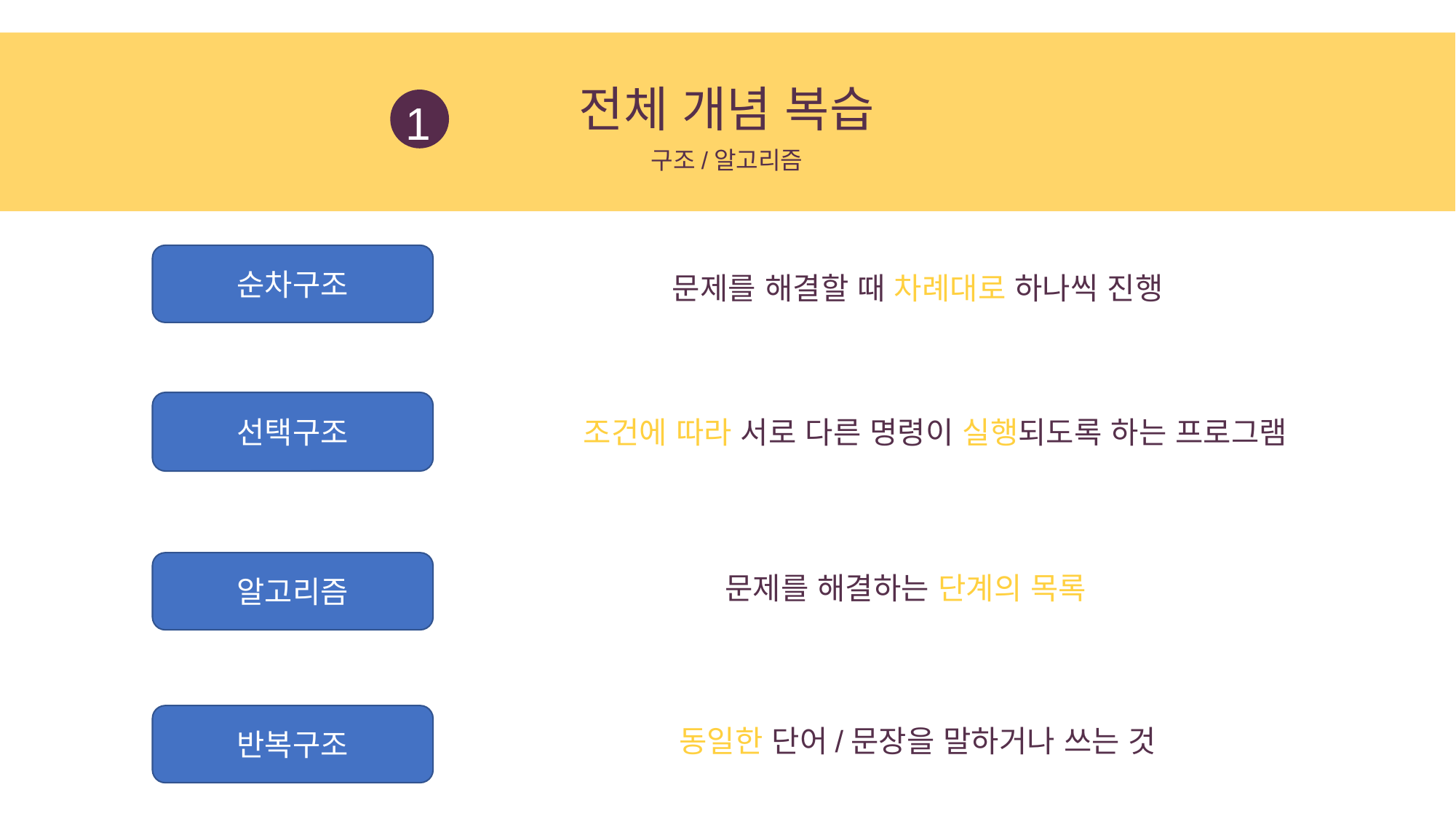

전체 개념 복습

1
구조/알고리즘
순차구조
문제를 해결할 때 차례대로 하나씩 진행
선택구조
조건에 따라 서로 다른 명령이 실행되도록 하는 프로그램
알고리즘
문제를 해결하는 단계의 목록
반복구조
동일한 단어/문장을 말하거나 쓰는 것